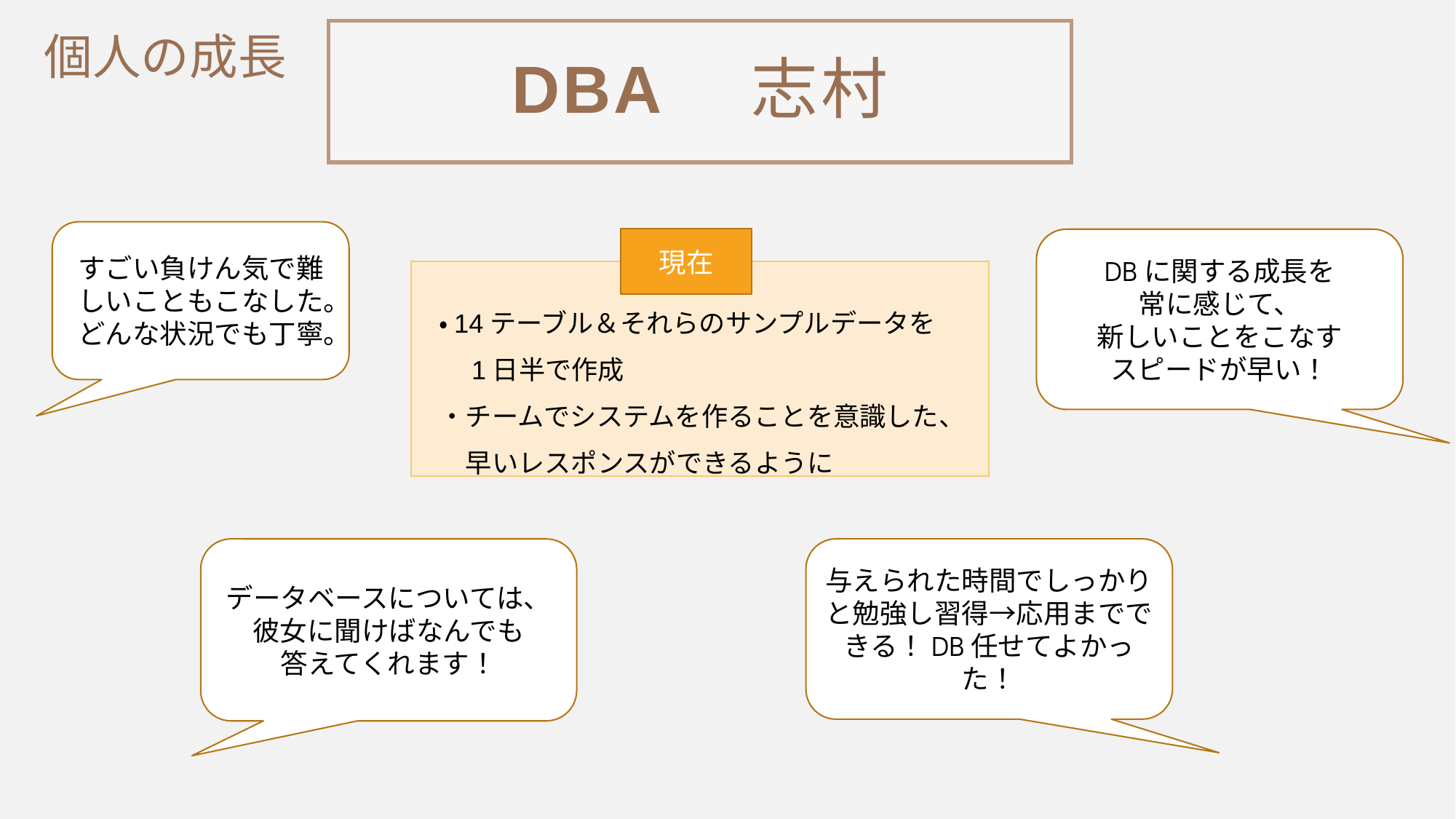

個人の成長
DBA　志村
すごい負けん気で難しいこともこなした。
どんな状況でも丁寧。
現在
DBに関する成長を
常に感じて、
新しいことをこなす
スピードが早い！

・14テーブル＆それらのサンプルデータを
　1日半で作成
・チームでシステムを作ることを意識した、
　早いレスポンスができるように
データベースについては、彼女に聞けばなんでも
答えてくれます！
与えられた時間でしっかりと勉強し習得→応用までできる！DB任せてよかった！